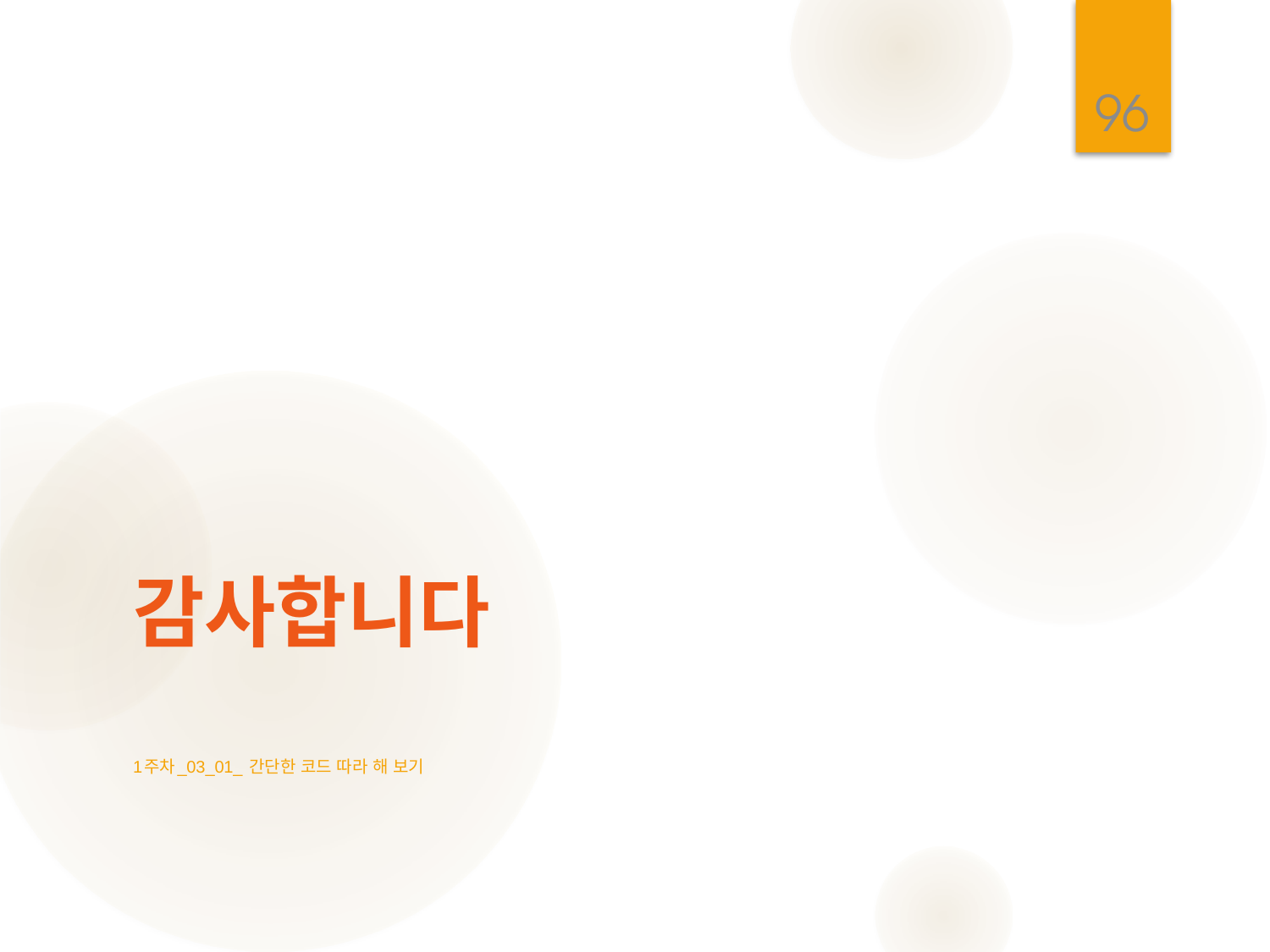

96
# 감사합니다

1주차_03_01_ 간단한 코드 따라 해 보기